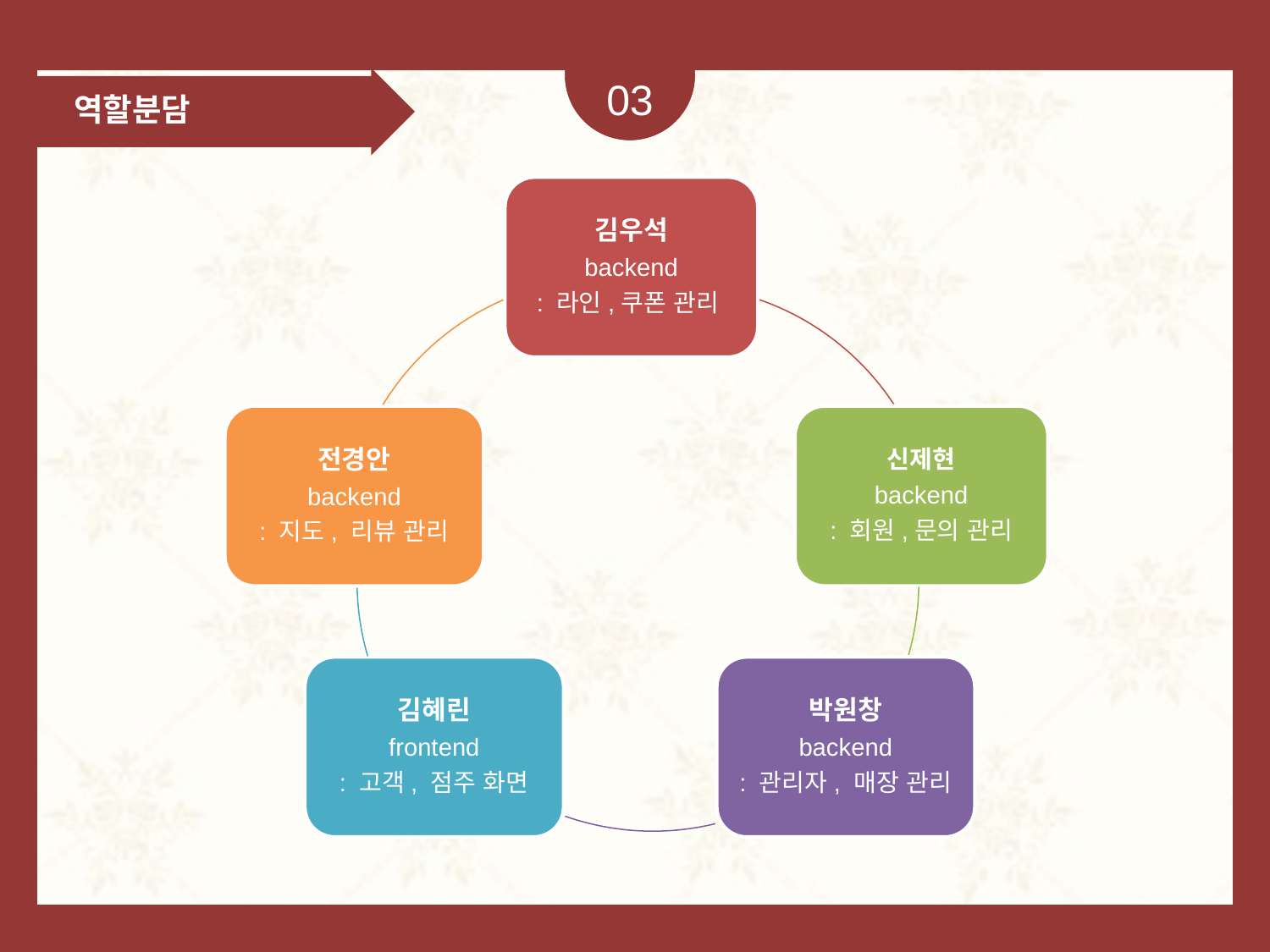

03

역할분담
김우석
backend
: 라인,쿠폰 관리

전경안
backend
: 지도, 리뷰 관리
신제현
backend
: 회원,문의 관리
김혜린
frontend
: 고객, 점주 화면
박원창
backend
: 관리자, 매장 관리